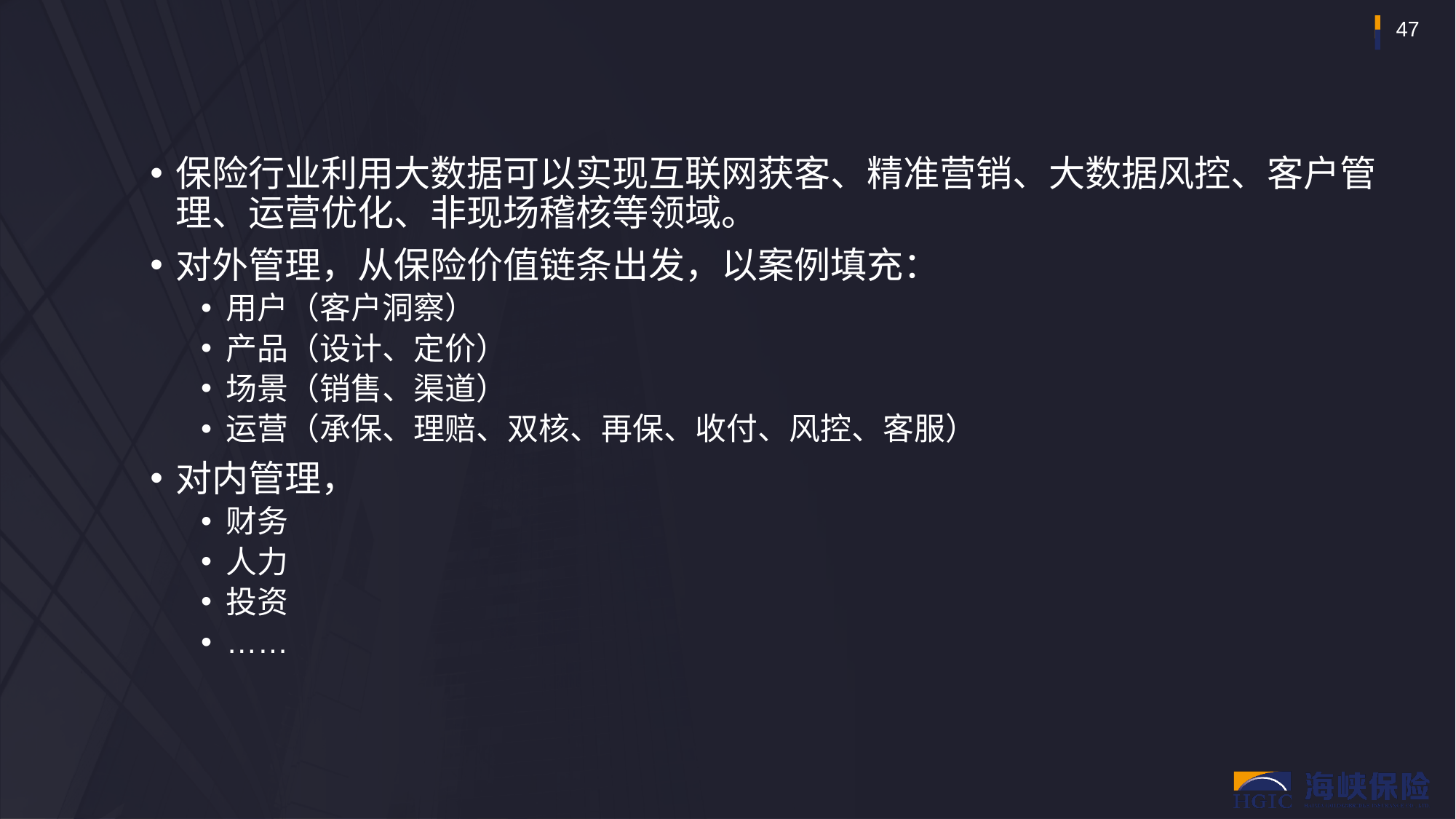

保险行业利用大数据可以实现互联网获客、精准营销、大数据风控、客户管理、运营优化、非现场稽核等领域。
对外管理，从保险价值链条出发，以案例填充：
用户（客户洞察）
产品（设计、定价）
场景（销售、渠道）
运营（承保、理赔、双核、再保、收付、风控、客服）
对内管理，
财务
人力
投资
……